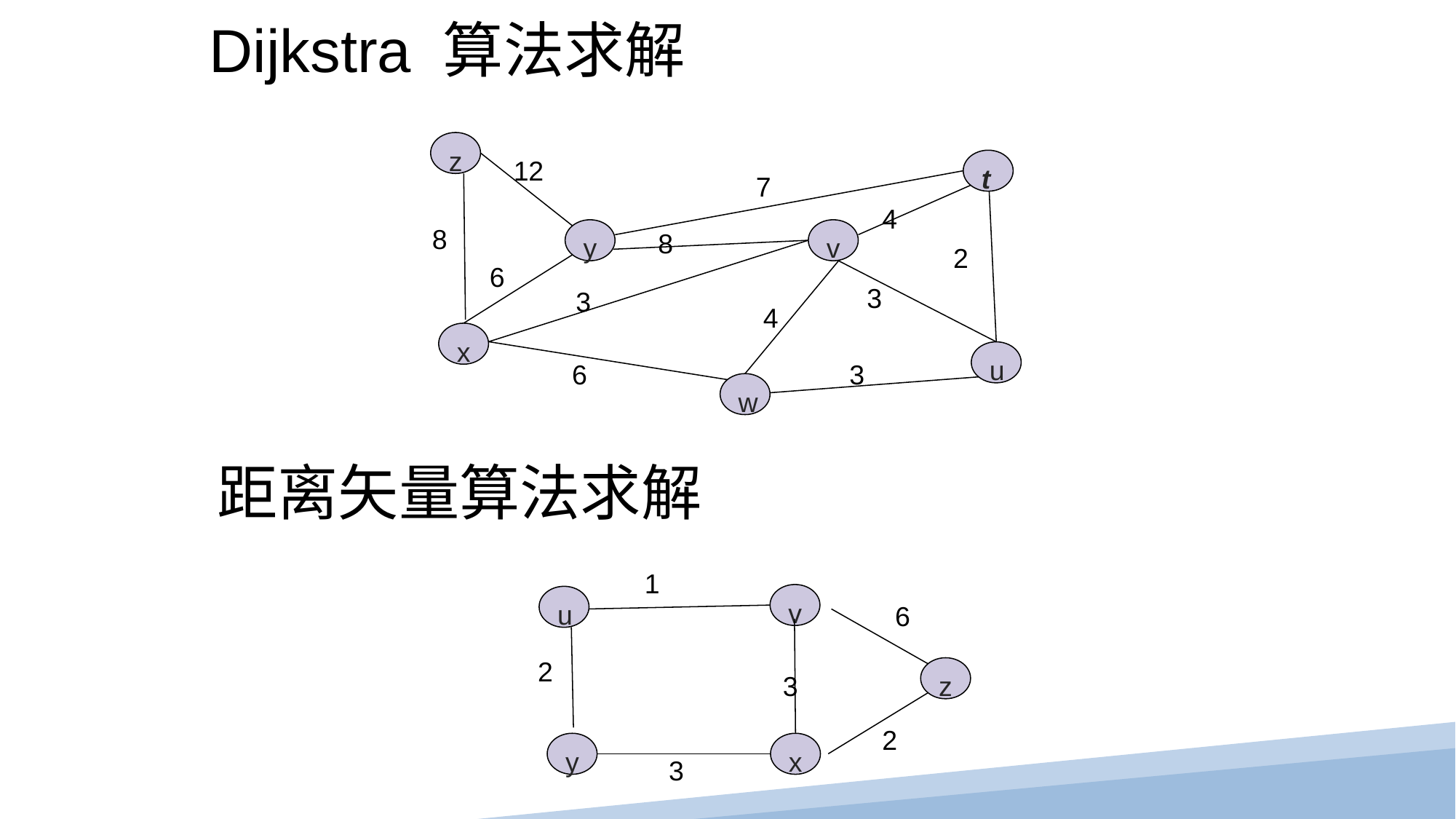

Dijkstra 算法求解
z
12
t
7
4
8
y
v
8
2
6
3
3
4
x
u
6
3
w
距离矢量算法求解
1
v
u
6
2
z
3
2

y
x
3